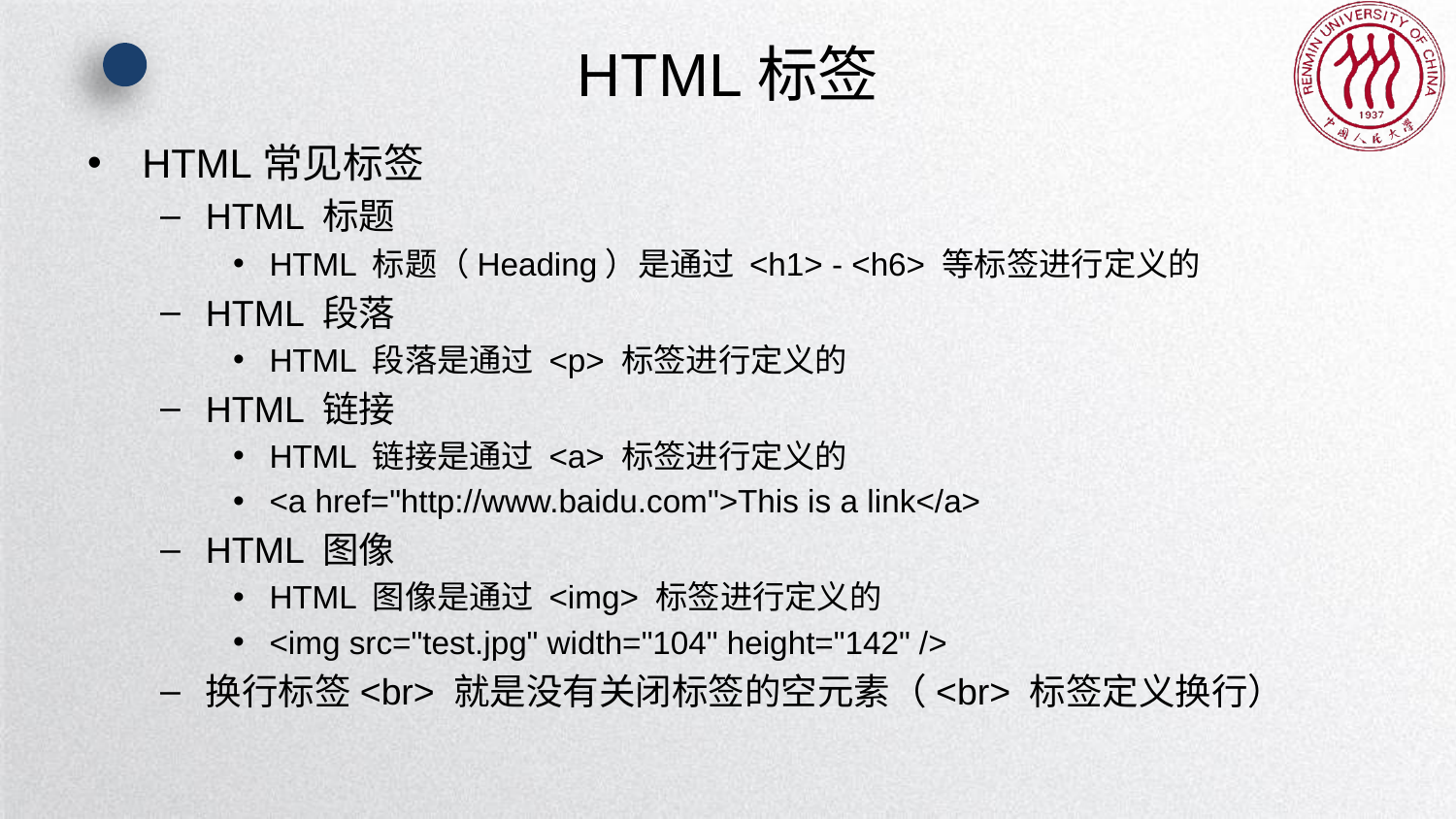

# HTML标签
HTML常见标签
HTML 标题
HTML 标题（Heading）是通过 <h1> - <h6> 等标签进行定义的
HTML 段落
HTML 段落是通过 <p> 标签进行定义的
HTML 链接
HTML 链接是通过 <a> 标签进行定义的
<a href="http://www.baidu.com">This is a link</a>
HTML 图像
HTML 图像是通过 <img> 标签进行定义的
<img src="test.jpg" width="104" height="142" />
换行标签<br> 就是没有关闭标签的空元素（<br> 标签定义换行）